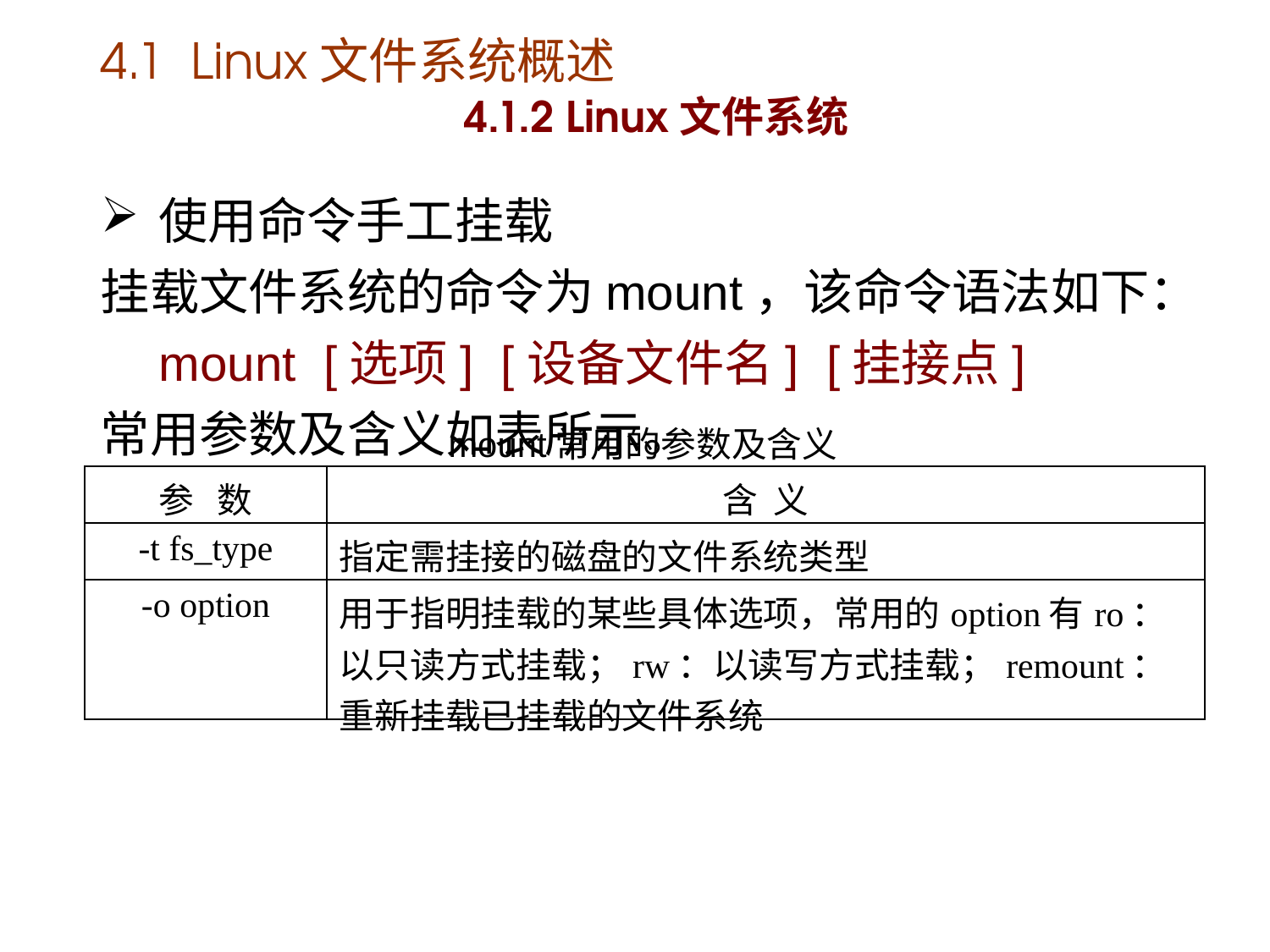

# 4.1  Linux文件系统概述 4.1.2 Linux文件系统
使用命令手工挂载
挂载文件系统的命令为mount，该命令语法如下：
	mount  [选项]  [设备文件名]  [挂接点]
常用参数及含义如表所示。
mount常用的参数及含义
| 参 数 | 含 义 |
| --- | --- |
| -t fs\_type | 指定需挂接的磁盘的文件系统类型 |
| -o option | 用于指明挂载的某些具体选项，常用的option有ro：以只读方式挂载；rw：以读写方式挂载；remount：重新挂载已挂载的文件系统 |